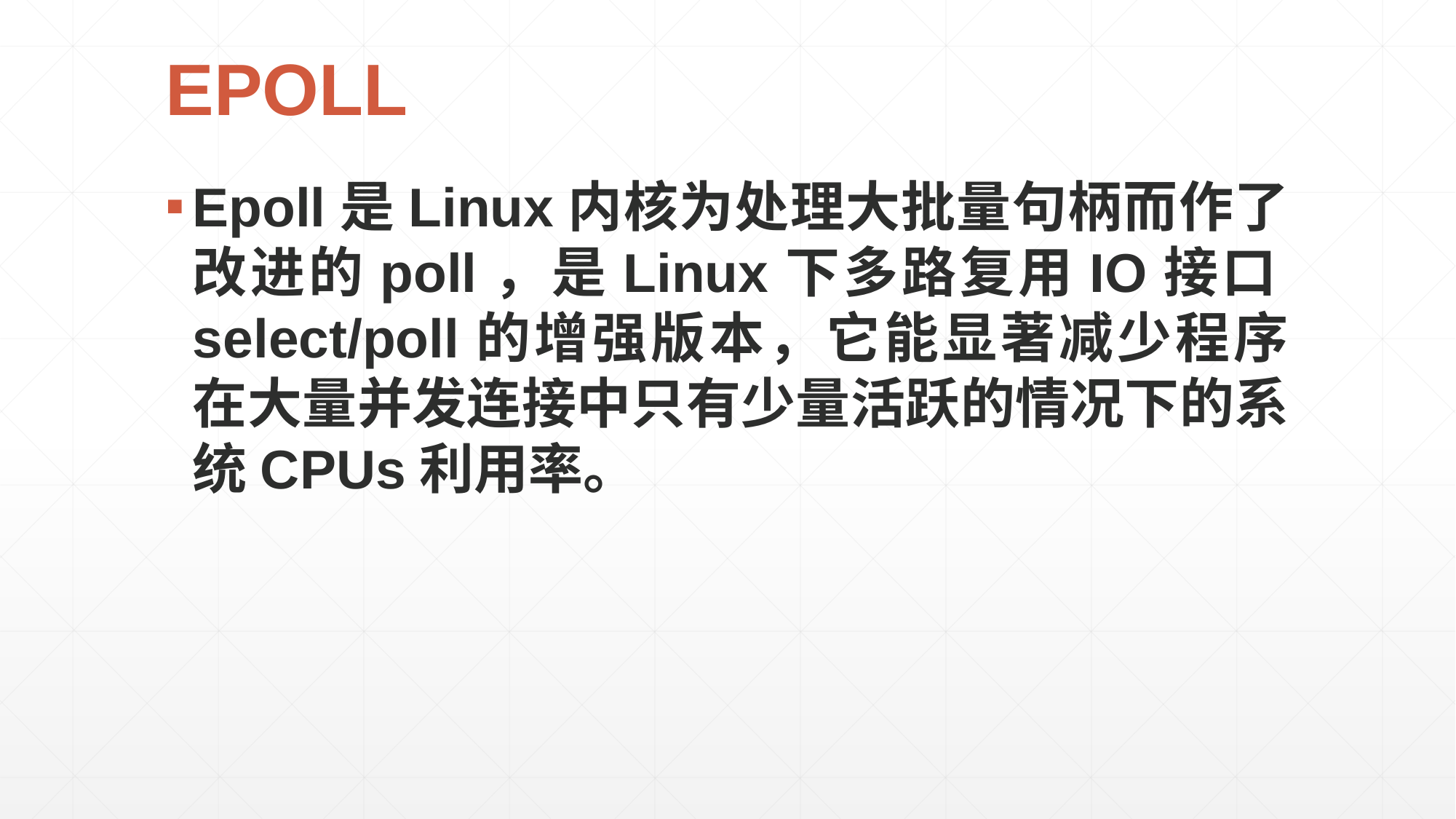

# EPOLL
Epoll是Linux内核为处理大批量句柄而作了改进的poll，是Linux下多路复用IO接口select/poll的增强版本，它能显著减少程序在大量并发连接中只有少量活跃的情况下的系统CPUs利用率。